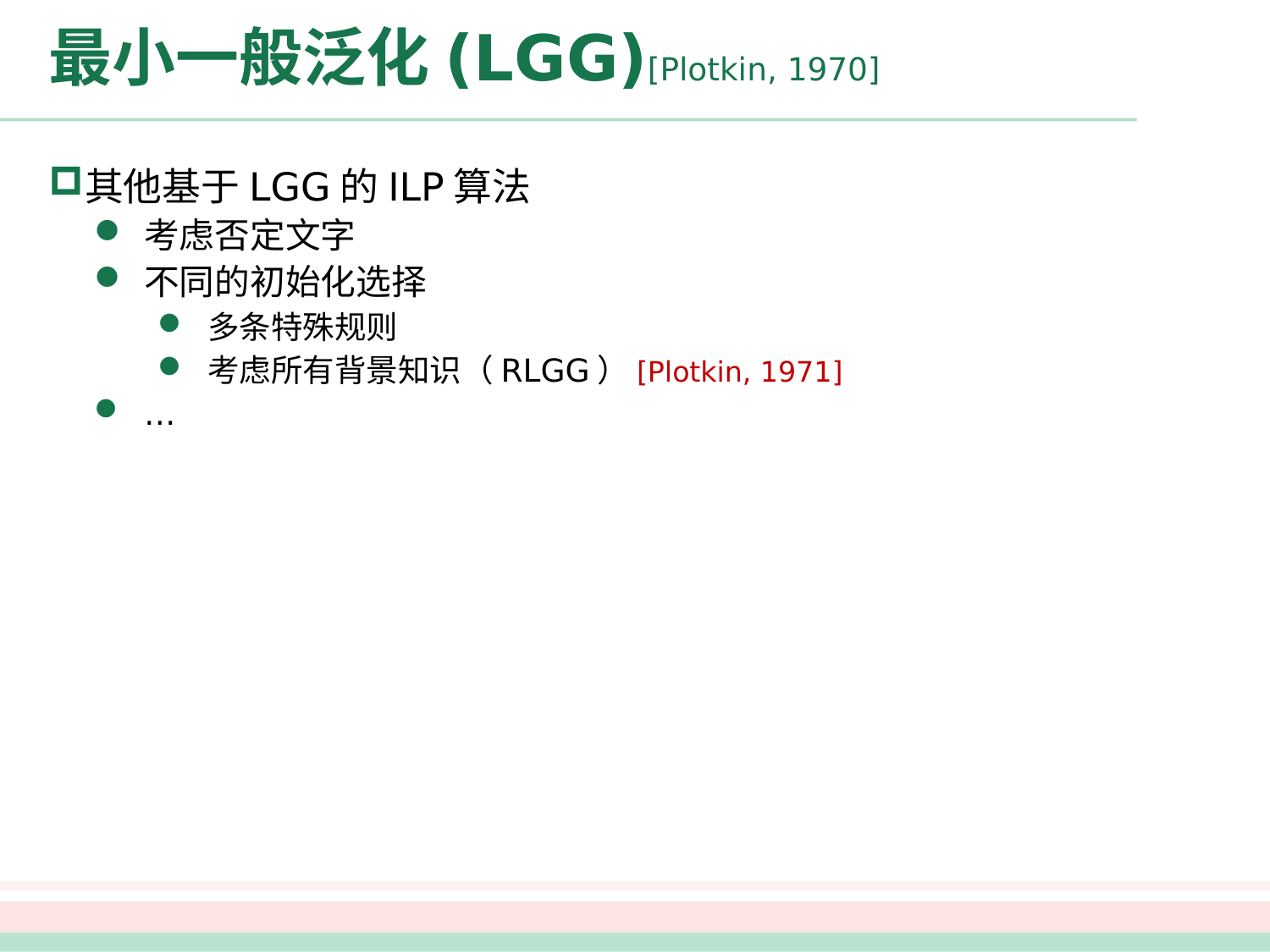

# 最小一般泛化(LGG)[Plotkin, 1970]
其他基于LGG的ILP算法
考虑否定文字
不同的初始化选择
多条特殊规则
考虑所有背景知识（RLGG）[Plotkin, 1971]
…